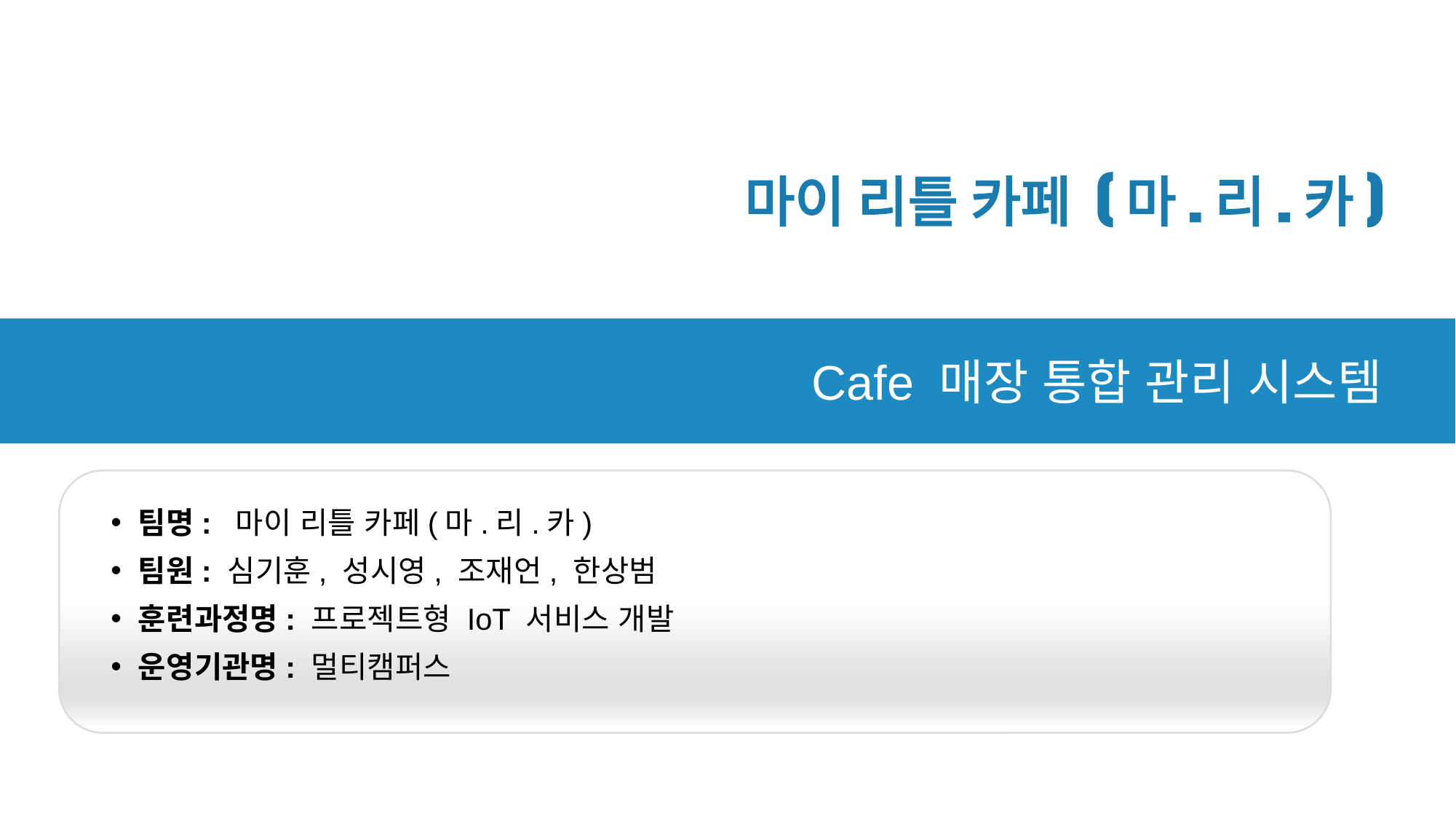

마이 리틀 카페 (마.리.카)

Cafe 매장 통합 관리 시스템

팀명:  마이 리틀 카페(마.리.카)
팀원: 심기훈, 성시영, 조재언, 한상범
훈련과정명: 프로젝트형 IoT 서비스 개발
운영기관명: 멀티캠퍼스